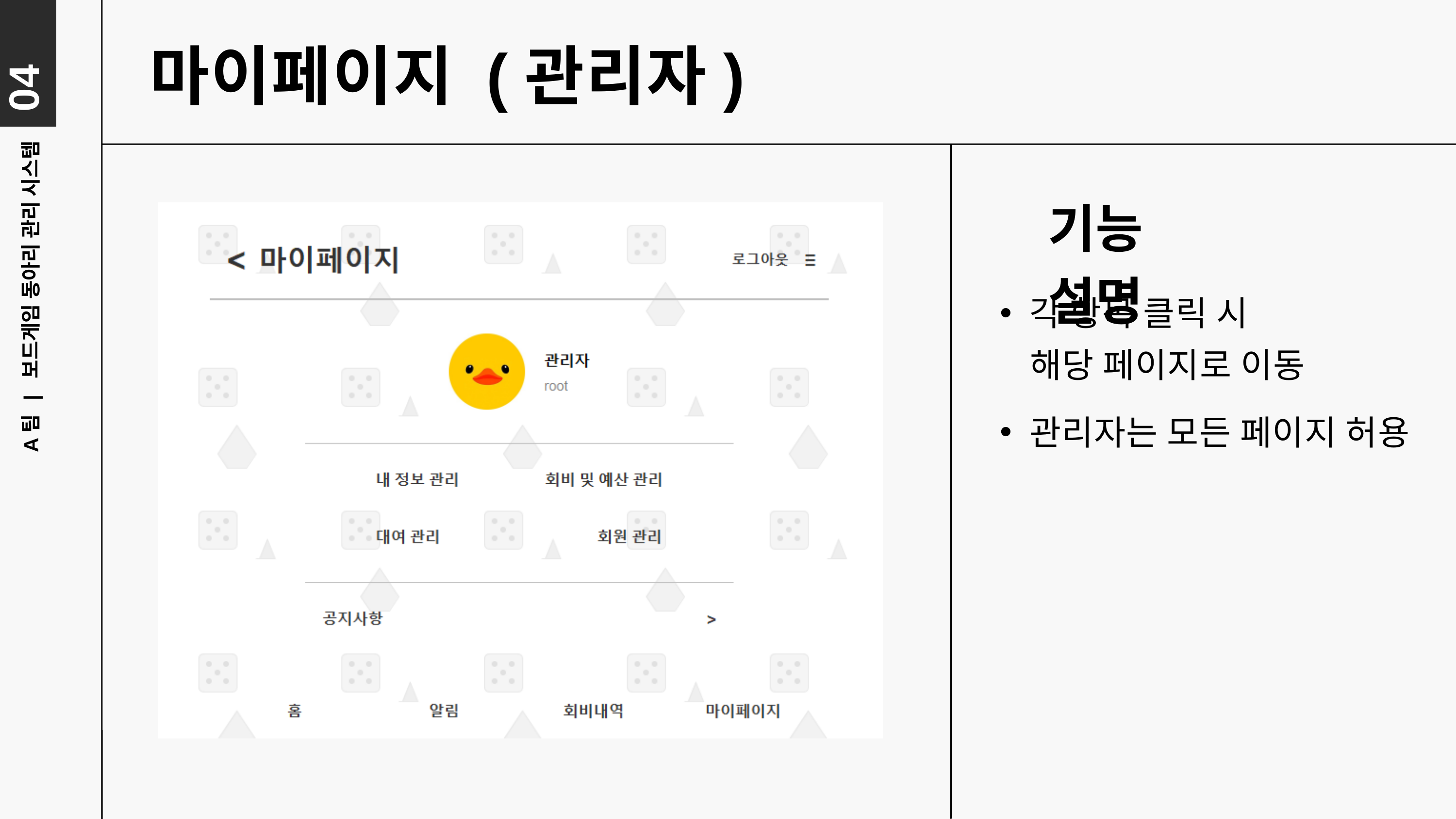

04

마이페이지 (관리자)

기능 설명

각 항목 클릭 시
      해당 페이지로 이동
A팀  |  보드게임 동아리 관리 시스템
관리자는 모든 페이지 허용